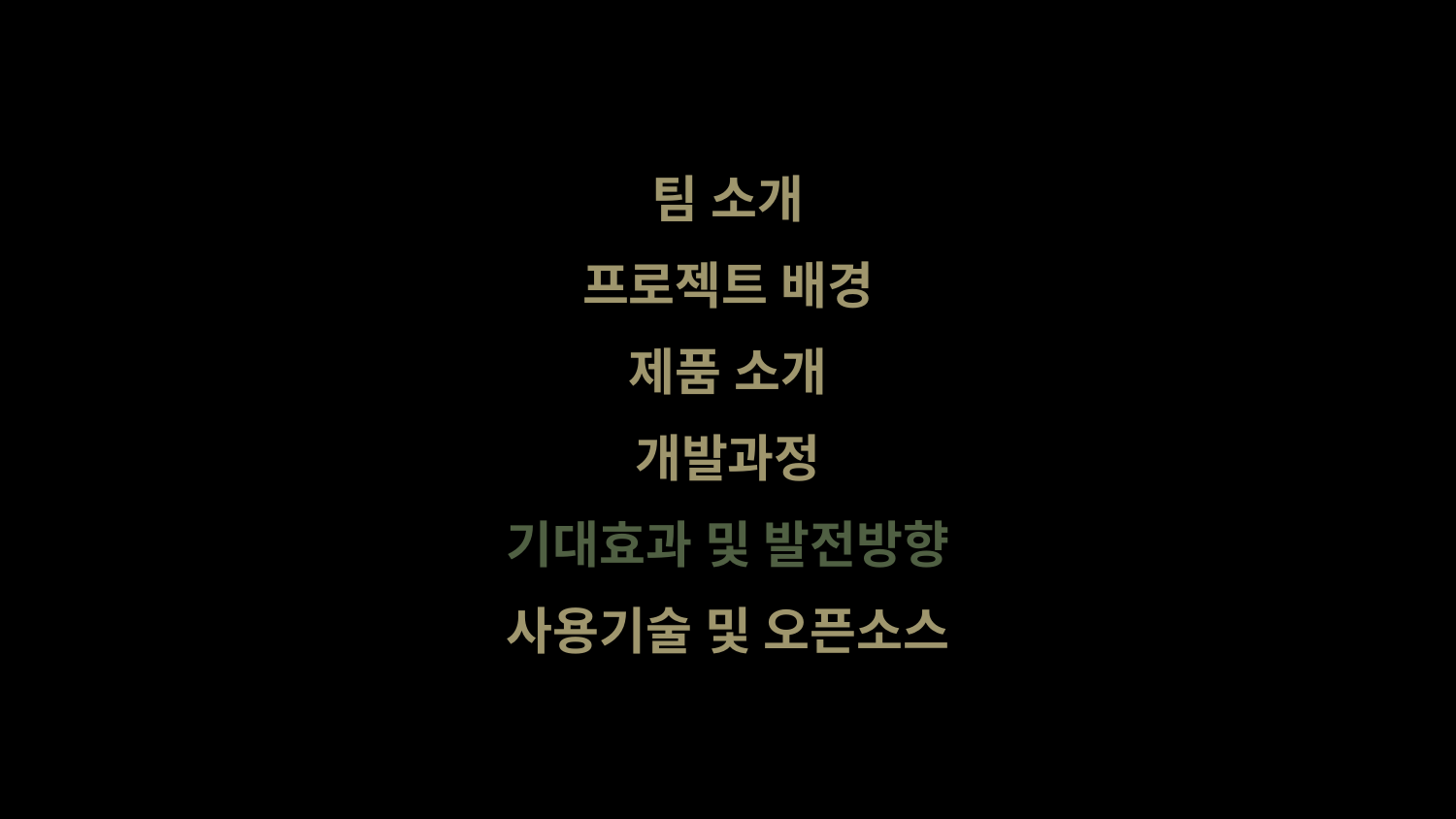

# 팀 소개

프로젝트 배경

제품 소개

개발과정

기대효과 및 발전방향

사용기술 및 오픈소스